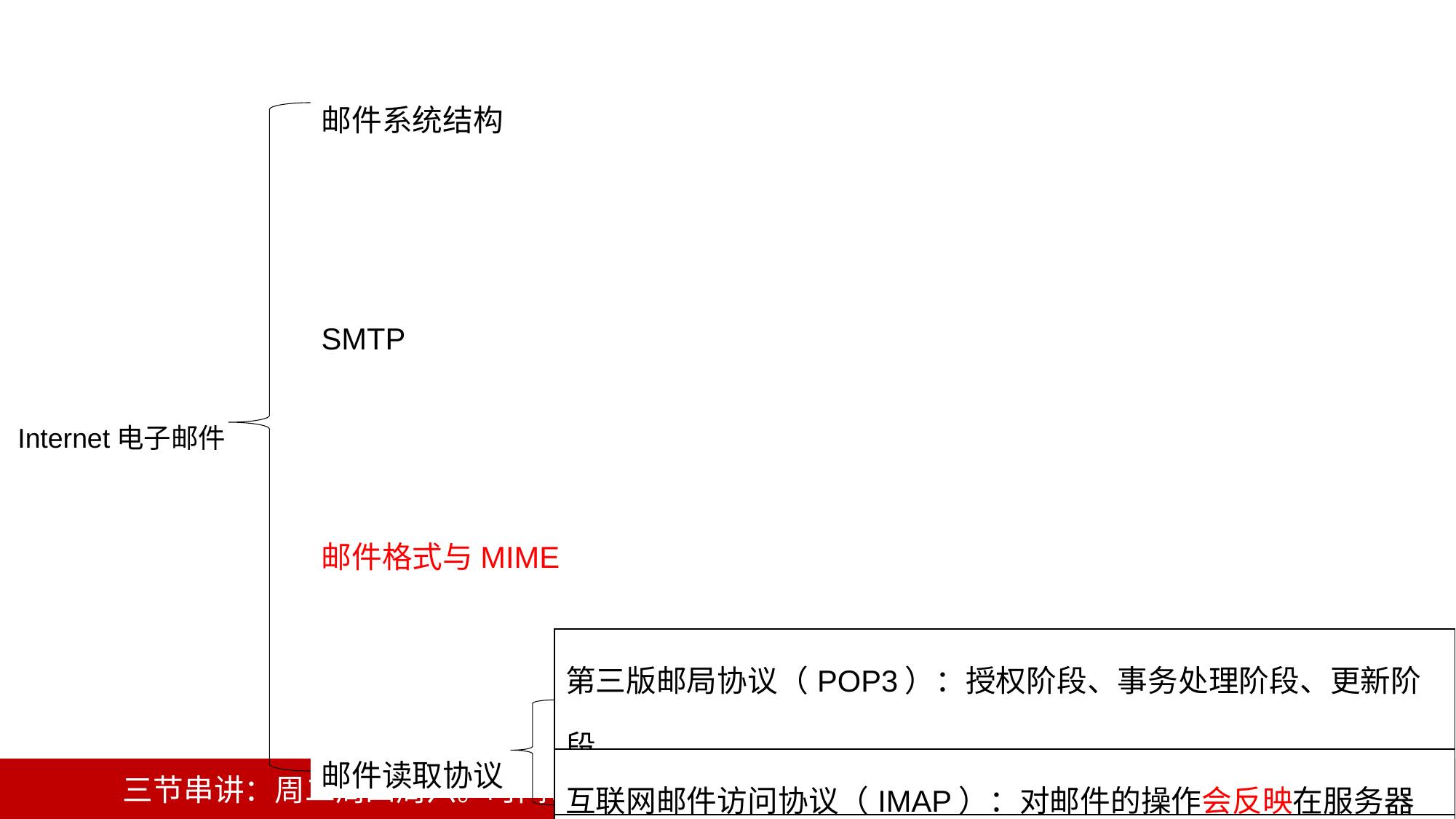

邮件系统结构

SMTP

邮件格式与MIME

邮件读取协议

Internet电子邮件
| 第三版邮局协议（POP3）：授权阶段、事务处理阶段、更新阶段 |
| --- |
| 互联网邮件访问协议（IMAP）：对邮件的操作会反映在服务器上。 |
| Web邮件系统的邮件读取协议（HTTP） |